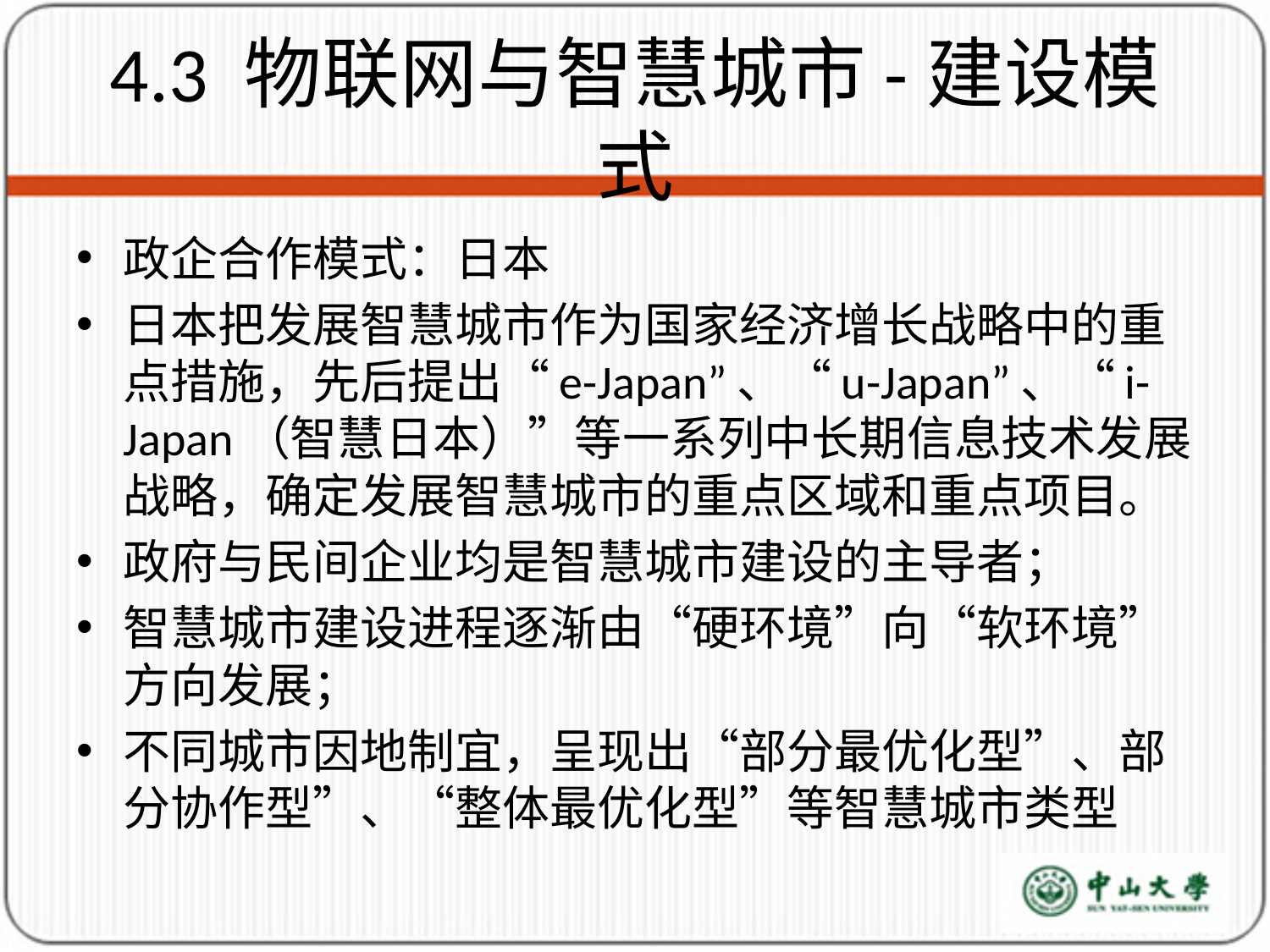

# 4.3 物联网与智慧城市-建设模式
政企合作模式：日本
日本把发展智慧城市作为国家经济增长战略中的重点措施，先后提出“e-Japan”、“u-Japan”、“i-Japan（智慧日本）”等一系列中长期信息技术发展战略，确定发展智慧城市的重点区域和重点项目。
政府与民间企业均是智慧城市建设的主导者；
智慧城市建设进程逐渐由“硬环境”向“软环境”方向发展；
不同城市因地制宜，呈现出“部分最优化型”、部分协作型”、“整体最优化型”等智慧城市类型